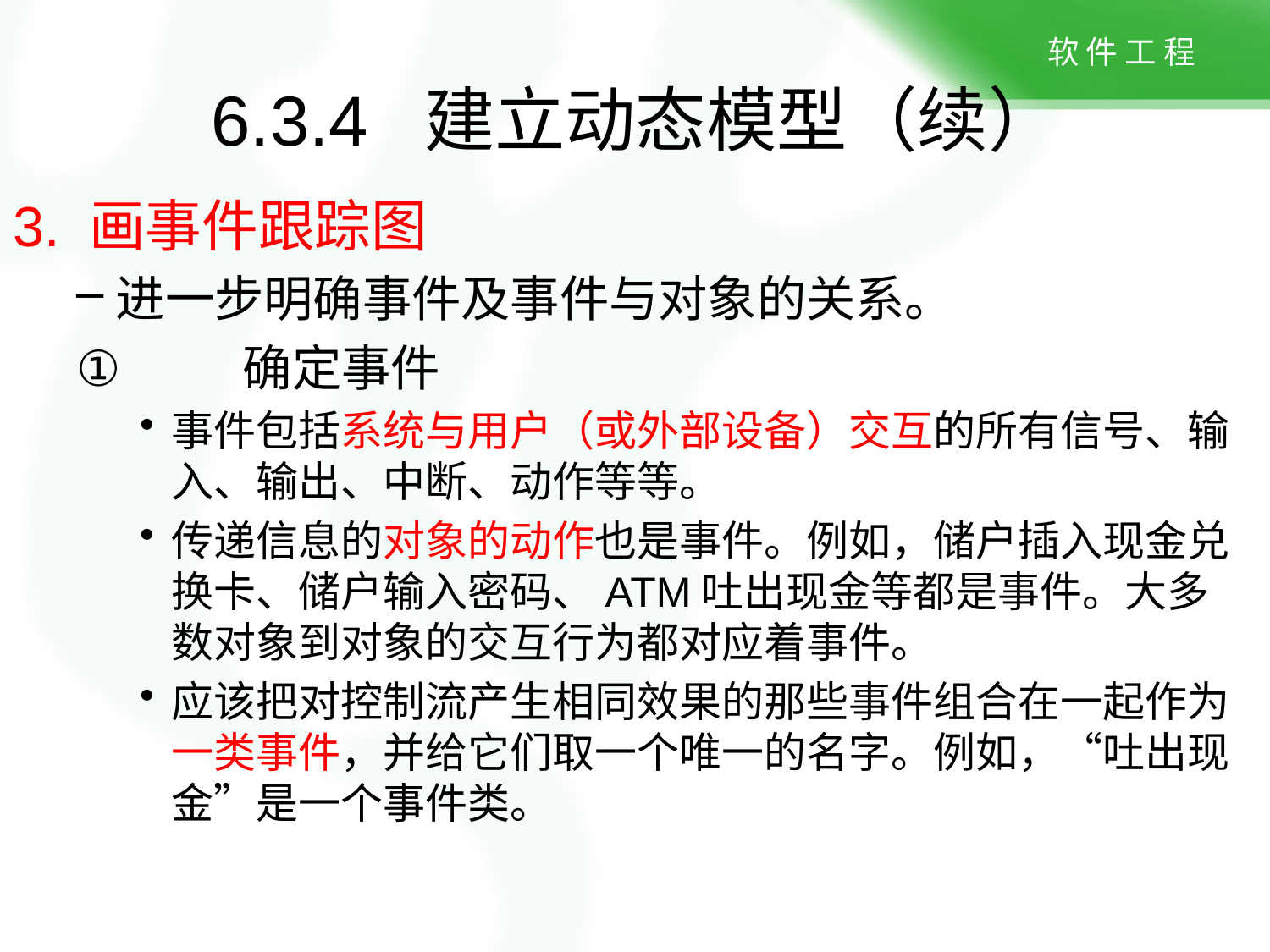

# 6.3.4  建立动态模型（续）
3. 画事件跟踪图
进一步明确事件及事件与对象的关系。
	确定事件
事件包括系统与用户（或外部设备）交互的所有信号、输入、输出、中断、动作等等。
传递信息的对象的动作也是事件。例如，储户插入现金兑换卡、储户输入密码、ATM吐出现金等都是事件。大多数对象到对象的交互行为都对应着事件。
应该把对控制流产生相同效果的那些事件组合在一起作为一类事件，并给它们取一个唯一的名字。例如，“吐出现金”是一个事件类。